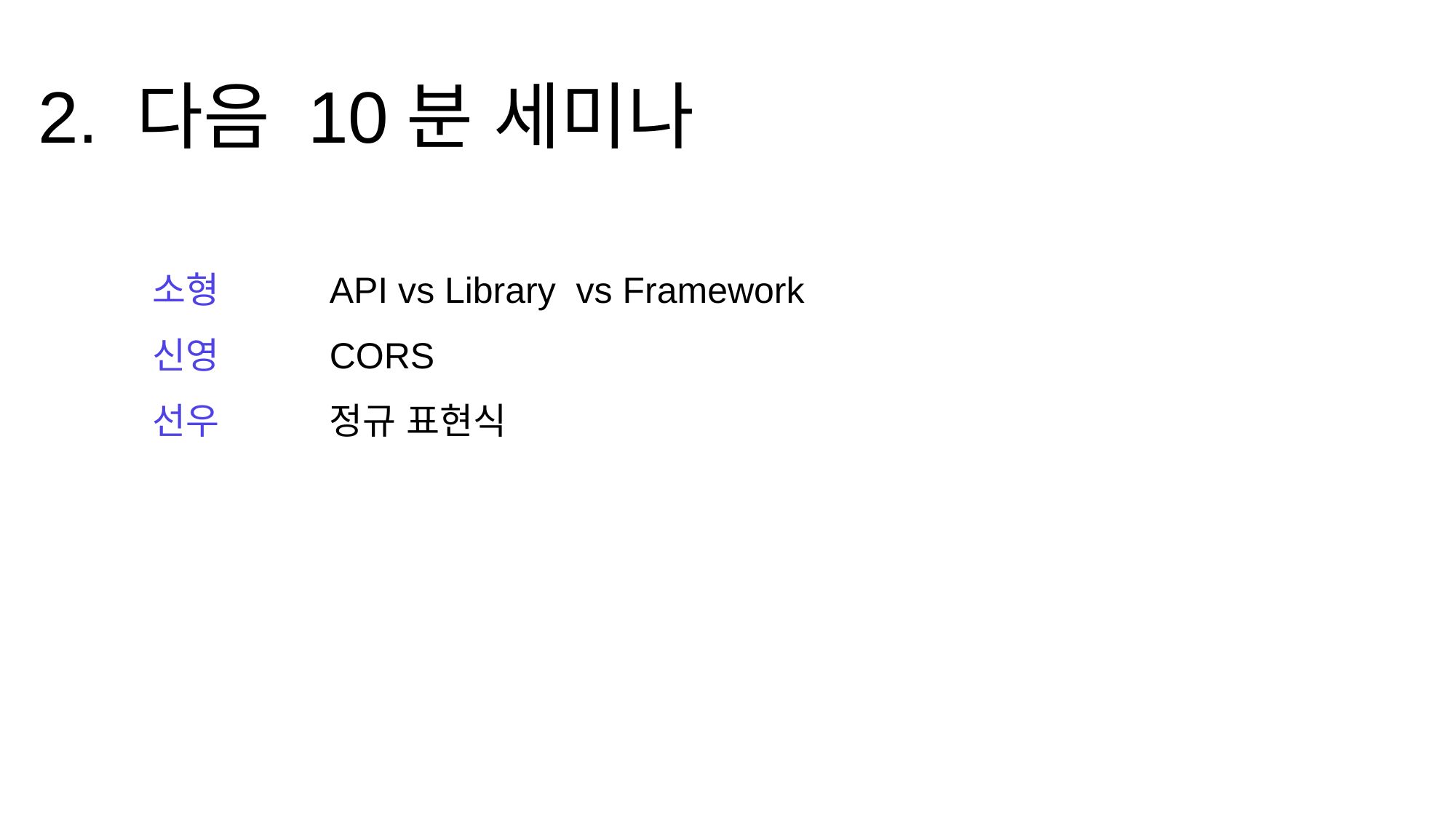

2. 다음 10분 세미나
소형
신영
선우
API vs Library  vs Framework
CORS
정규 표현식